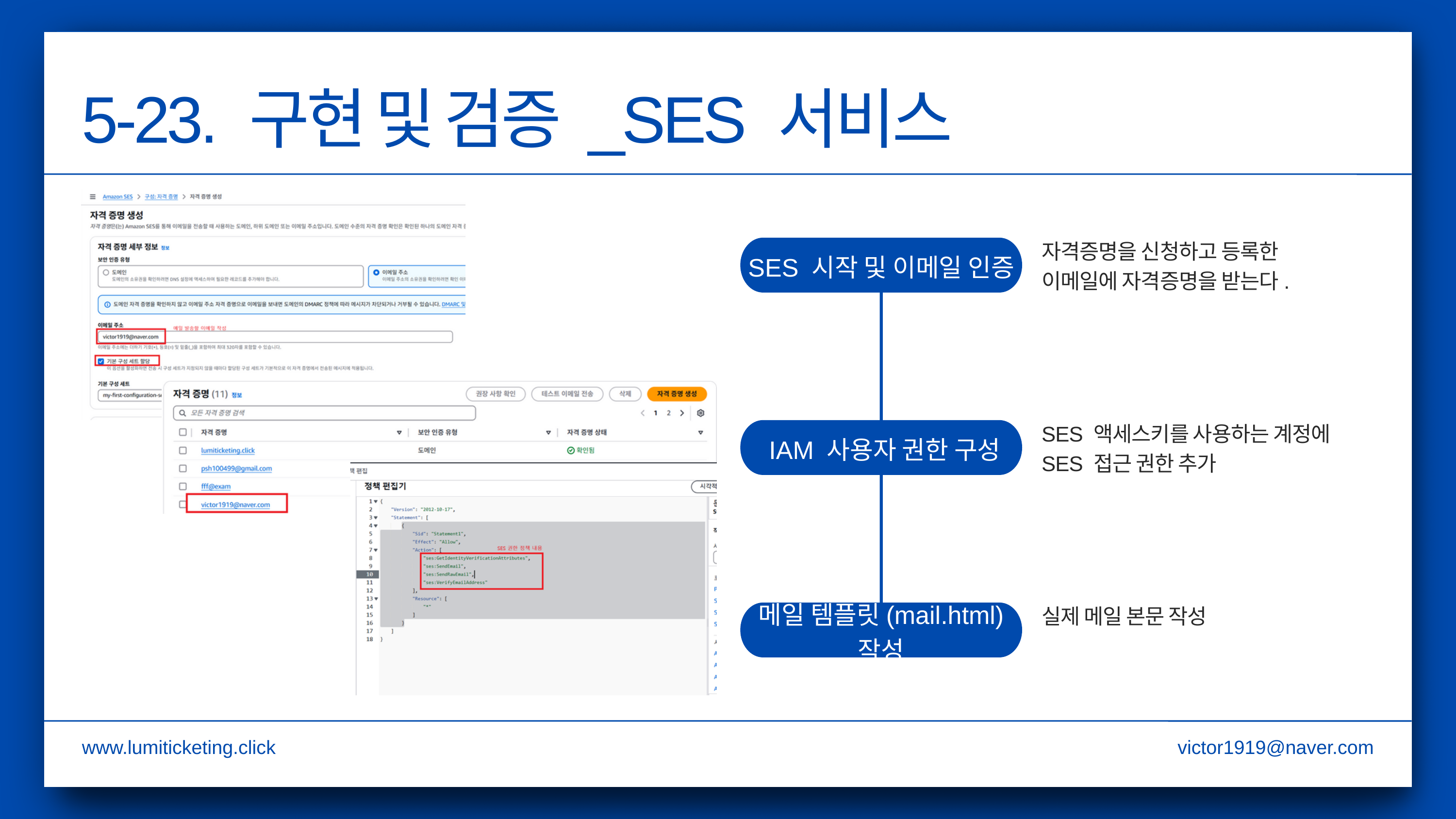

5-23. 구현 및 검증 _SES 서비스

자격증명을 신청하고 등록한
이메일에 자격증명을 받는다.

SES 시작 및 이메일 인증

SES 액세스키를 사용하는 계정에
SES 접근 권한 추가

 IAM 사용자 권한 구성

메일 템플릿(mail.html) 작성
실제 메일 본문 작성

www.lumiticketing.click
victor1919@naver.com